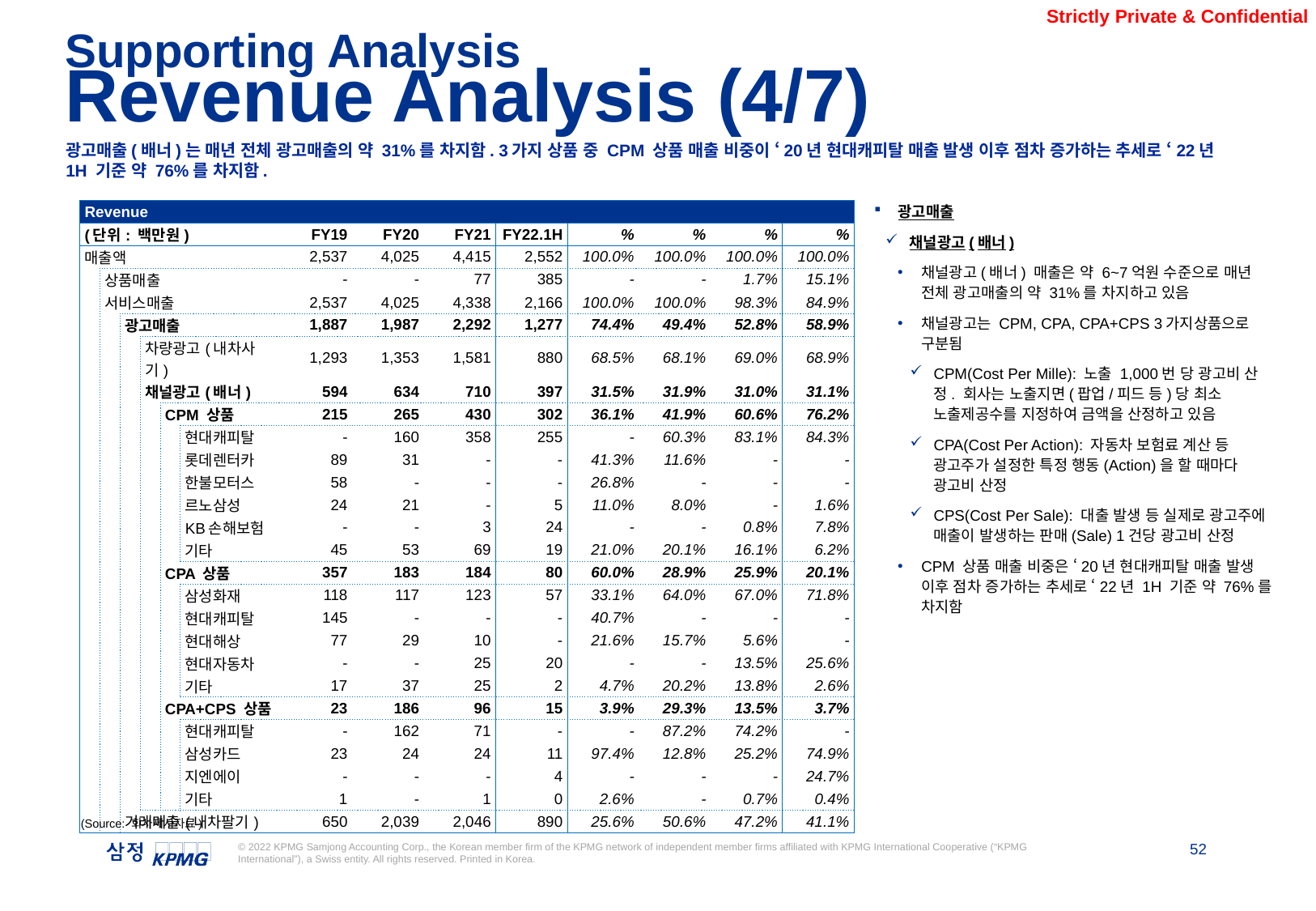

Supporting Analysis
Revenue Analysis (4/7)
광고매출(배너)는 매년 전체 광고매출의 약 31%를 차지함. 3가지 상품 중 CPM 상품 매출 비중이 ‘20년 현대캐피탈 매출 발생 이후 점차 증가하는 추세로 ‘22년 1H 기준 약 76%를 차지함.
광고매출
채널광고(배너)
채널광고(배너) 매출은 약 6~7억원 수준으로 매년 전체 광고매출의 약 31%를 차지하고 있음
채널광고는 CPM, CPA, CPA+CPS 3가지상품으로 구분됨
CPM(Cost Per Mille): 노출 1,000번 당 광고비 산정. 회사는 노출지면(팝업/피드 등)당 최소 노출제공수를 지정하여 금액을 산정하고 있음
CPA(Cost Per Action): 자동차 보험료 계산 등 광고주가 설정한 특정 행동(Action)을 할 때마다 광고비 산정
CPS(Cost Per Sale): 대출 발생 등 실제로 광고주에 매출이 발생하는 판매(Sale) 1건당 광고비 산정
CPM 상품 매출 비중은 ‘20년 현대캐피탈 매출 발생 이후 점차 증가하는 추세로 ‘22년 1H 기준 약 76%를 차지함

| Revenue |  |  |  |  |  |  |  |  |  |  |  |  |  |
| --- | --- | --- | --- | --- | --- | --- | --- | --- | --- | --- | --- | --- | --- |
| (단위: 백만원) |  |  |  |  |  | FY19 | FY20 | FY21 | FY22.1H | % | % | % | % |
| 매출액 |  |  |  |  |  | 2,537 | 4,025 | 4,415 | 2,552 | 100.0% | 100.0% | 100.0% | 100.0% |
|  | 상품매출 |  |  |  |  | - | - | 77 | 385 | - | - | 1.7% | 15.1% |
|  | 서비스매출 |  |  |  |  | 2,537 | 4,025 | 4,338 | 2,166 | 100.0% | 100.0% | 98.3% | 84.9% |
|  |  | 광고매출 |  |  |  | 1,887 | 1,987 | 2,292 | 1,277 | 74.4% | 49.4% | 52.8% | 58.9% |
|  |  |  | 차량광고(내차사기) |  |  | 1,293 | 1,353 | 1,581 | 880 | 68.5% | 68.1% | 69.0% | 68.9% |
|  |  |  | 채널광고(배너) |  |  | 594 | 634 | 710 | 397 | 31.5% | 31.9% | 31.0% | 31.1% |
|  |  |  |  | CPM 상품 |  | 215 | 265 | 430 | 302 | 36.1% | 41.9% | 60.6% | 76.2% |
|  |  |  |  |  | 현대캐피탈 | - | 160 | 358 | 255 | - | 60.3% | 83.1% | 84.3% |
|  |  |  |  |  | 롯데렌터카 | 89 | 31 | - | - | 41.3% | 11.6% | - | - |
|  |  |  |  |  | 한불모터스 | 58 | - | - | - | 26.8% | - | - | - |
|  |  |  |  |  | 르노삼성 | 24 | 21 | - | 5 | 11.0% | 8.0% | - | 1.6% |
|  |  |  |  |  | KB손해보험 | - | - | 3 | 24 | - | - | 0.8% | 7.8% |
|  |  |  |  |  | 기타 | 45 | 53 | 69 | 19 | 21.0% | 20.1% | 16.1% | 6.2% |
|  |  |  |  | CPA 상품 |  | 357 | 183 | 184 | 80 | 60.0% | 28.9% | 25.9% | 20.1% |
|  |  |  |  |  | 삼성화재 | 118 | 117 | 123 | 57 | 33.1% | 64.0% | 67.0% | 71.8% |
|  |  |  |  |  | 현대캐피탈 | 145 | - | - | - | 40.7% | - | - | - |
|  |  |  |  |  | 현대해상 | 77 | 29 | 10 | - | 21.6% | 15.7% | 5.6% | - |
|  |  |  |  |  | 현대자동차 | - | - | 25 | 20 | - | - | 13.5% | 25.6% |
|  |  |  |  |  | 기타 | 17 | 37 | 25 | 2 | 4.7% | 20.2% | 13.8% | 2.6% |
|  |  |  |  | CPA+CPS 상품 |  | 23 | 186 | 96 | 15 | 3.9% | 29.3% | 13.5% | 3.7% |
|  |  |  |  |  | 현대캐피탈 | - | 162 | 71 | - | - | 87.2% | 74.2% | - |
|  |  |  |  |  | 삼성카드 | 23 | 24 | 24 | 11 | 97.4% | 12.8% | 25.2% | 74.9% |
|  |  |  |  |  | 지엔에이 | - | - | - | 4 | - | - | - | 24.7% |
|  |  |  |  |  | 기타 | 1 | - | 1 | 0 | 2.6% | - | 0.7% | 0.4% |
|  |  | 거래매출(내차팔기) |  |  |  | 650 | 2,039 | 2,046 | 890 | 25.6% | 50.6% | 47.2% | 41.1% |
(Source: 회사제시자료)